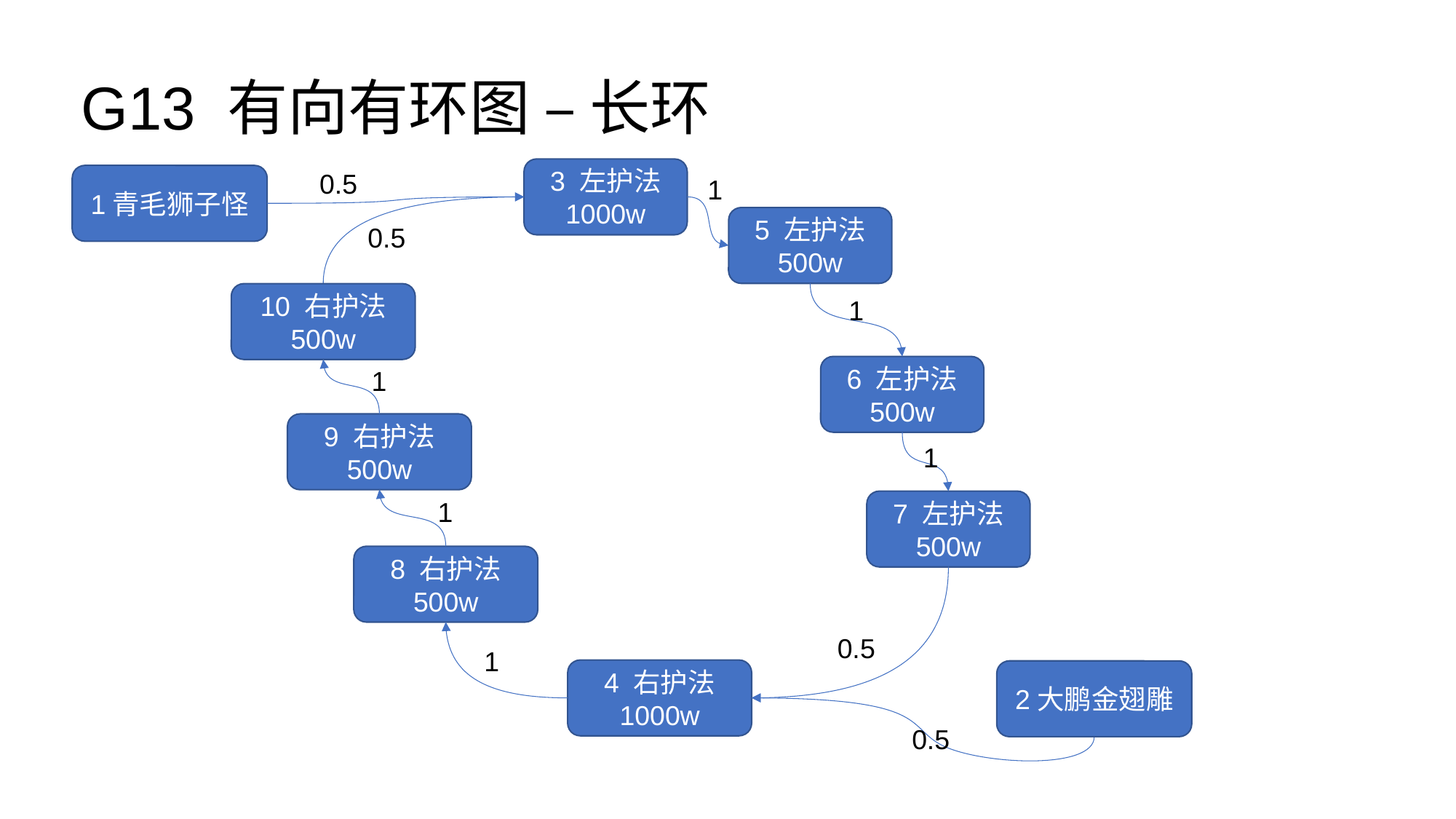

G13 有向有环图 – 长环
3 左护法
1000w
0.5
1青毛狮子怪
1
5 左护法
500w
0.5
10 右护法
500w
1
6 左护法
500w
1
9 右护法
500w
1
1
7 左护法
500w
8 右护法
500w
0.5
1
4 右护法
1000w
2大鹏金翅雕
0.5